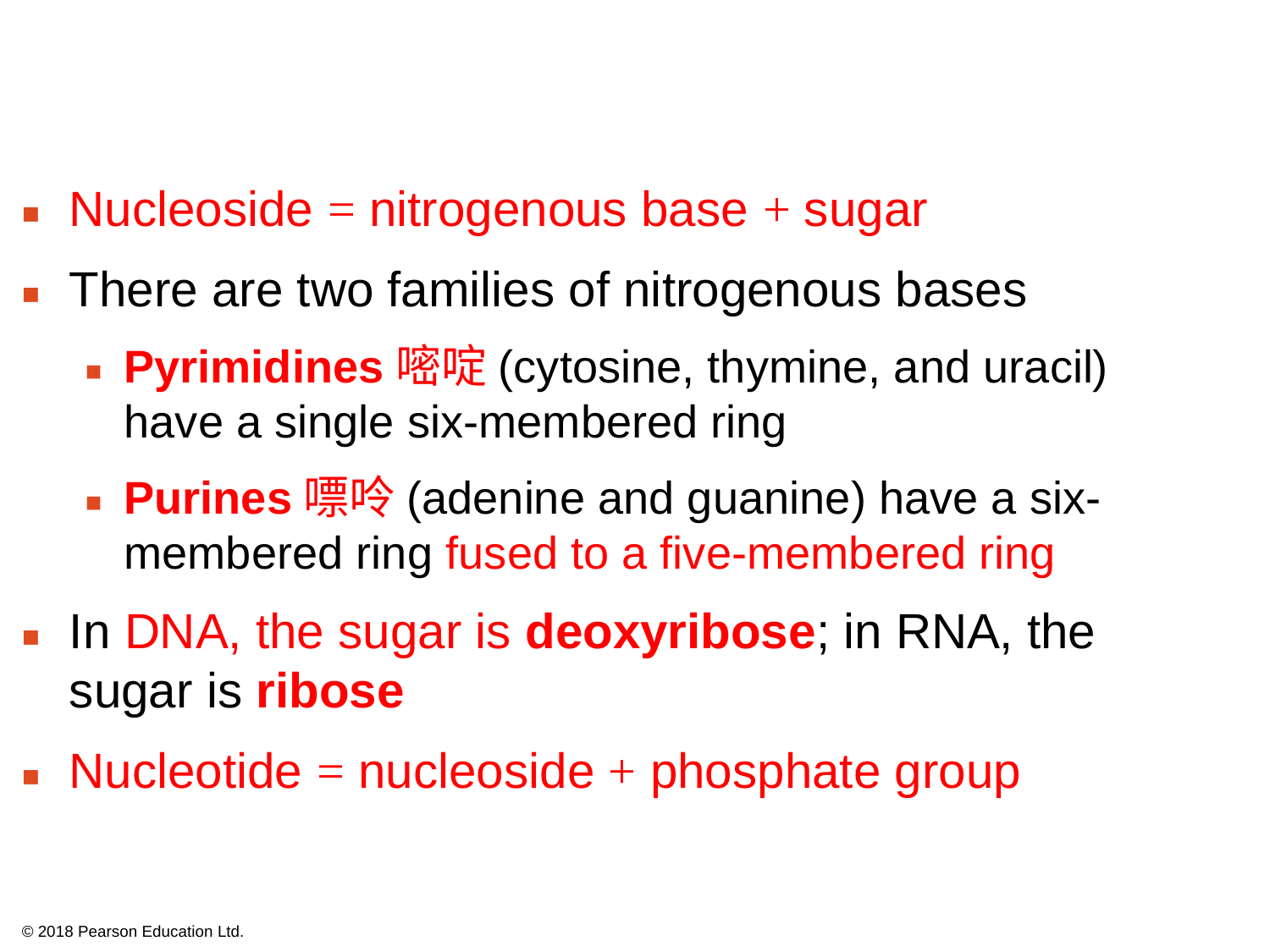

Nucleoside = nitrogenous base + sugar
There are two families of nitrogenous bases
Pyrimidines嘧啶(cytosine, thymine, and uracil)
have a single six-membered ring
Purines嘌呤(adenine and guanine) have a six-membered ring fused to a five-membered ring
In DNA, the sugar is deoxyribose; in RNA, the sugar is ribose
Nucleotide = nucleoside + phosphate group
© 2018 Pearson Education Ltd.